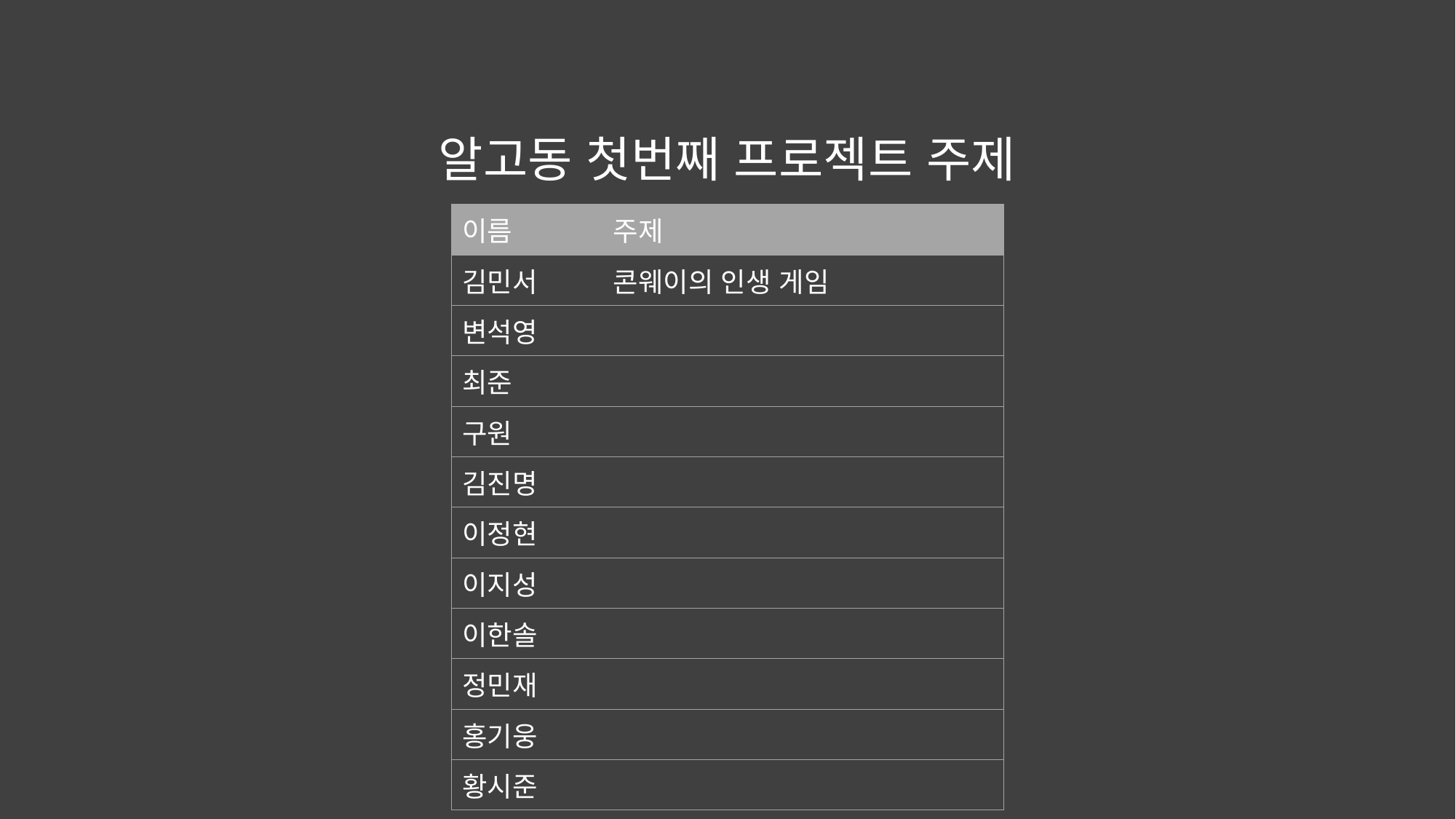

알고동 첫번째 프로젝트 주제
| 이름 | 주제 |
| --- | --- |
| 김민서 | 콘웨이의 인생 게임 |
| 변석영 |  |
| 최준 |  |
| 구원 |  |
| 김진명 |  |
| 이정현 |  |
| 이지성 |  |
| 이한솔 |  |
| 정민재 |  |
| 홍기웅 |  |
| 황시준 |  |